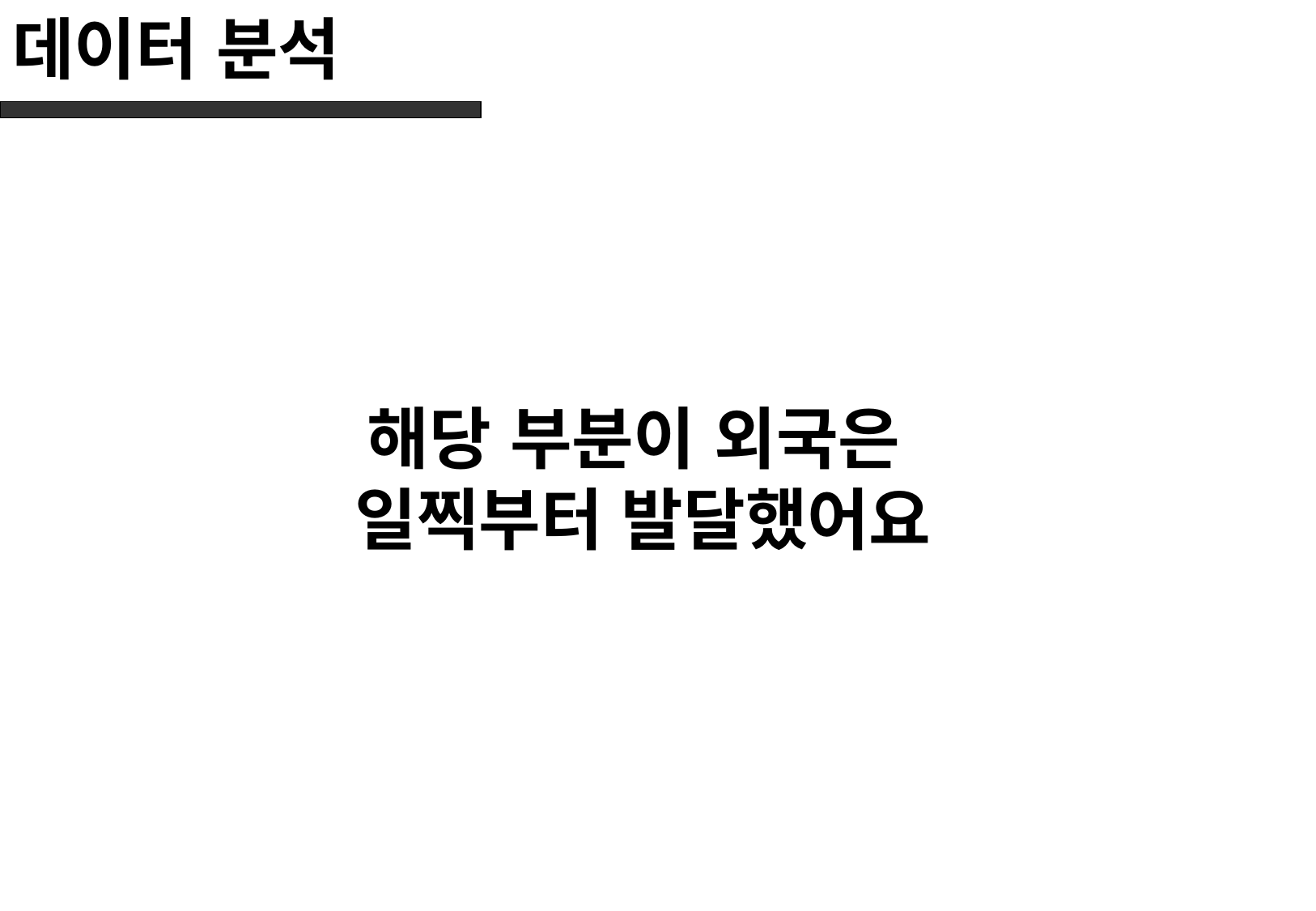

데이터 분석
# 해당 부분이 외국은 일찍부터 발달했어요